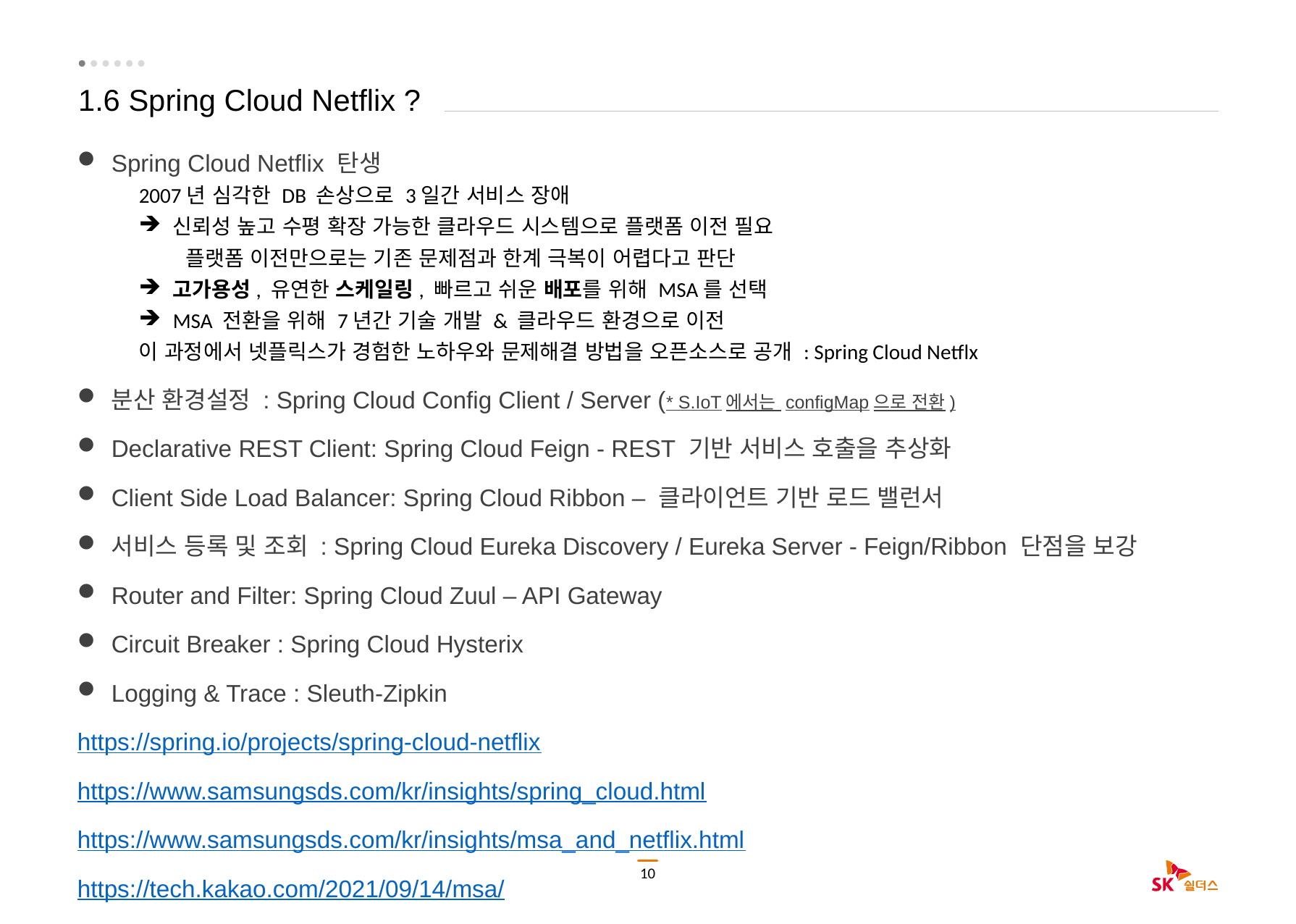

# 1.6 Spring Cloud Netflix ?
Spring Cloud Netflix 탄생
2007년 심각한 DB 손상으로 3일간 서비스 장애
신뢰성 높고 수평 확장 가능한 클라우드 시스템으로 플랫폼 이전 필요
       플랫폼 이전만으로는 기존 문제점과 한계 극복이 어렵다고 판단
고가용성, 유연한 스케일링, 빠르고 쉬운 배포를 위해 MSA를 선택
MSA 전환을 위해 7년간 기술 개발 & 클라우드 환경으로 이전
이 과정에서 넷플릭스가 경험한 노하우와 문제해결 방법을 오픈소스로 공개 : Spring Cloud Netflx
분산 환경설정 : Spring Cloud Config Client / Server (* S.IoT에서는 configMap으로 전환)
Declarative REST Client: Spring Cloud Feign - REST 기반 서비스 호출을 추상화
Client Side Load Balancer: Spring Cloud Ribbon – 클라이언트 기반 로드 밸런서
서비스 등록 및 조회 : Spring Cloud Eureka Discovery / Eureka Server - Feign/Ribbon 단점을 보강
Router and Filter: Spring Cloud Zuul – API Gateway
Circuit Breaker : Spring Cloud Hysterix
Logging & Trace : Sleuth-Zipkin
https://spring.io/projects/spring-cloud-netflix
https://www.samsungsds.com/kr/insights/spring_cloud.html
https://www.samsungsds.com/kr/insights/msa_and_netflix.html
https://tech.kakao.com/2021/09/14/msa/

10